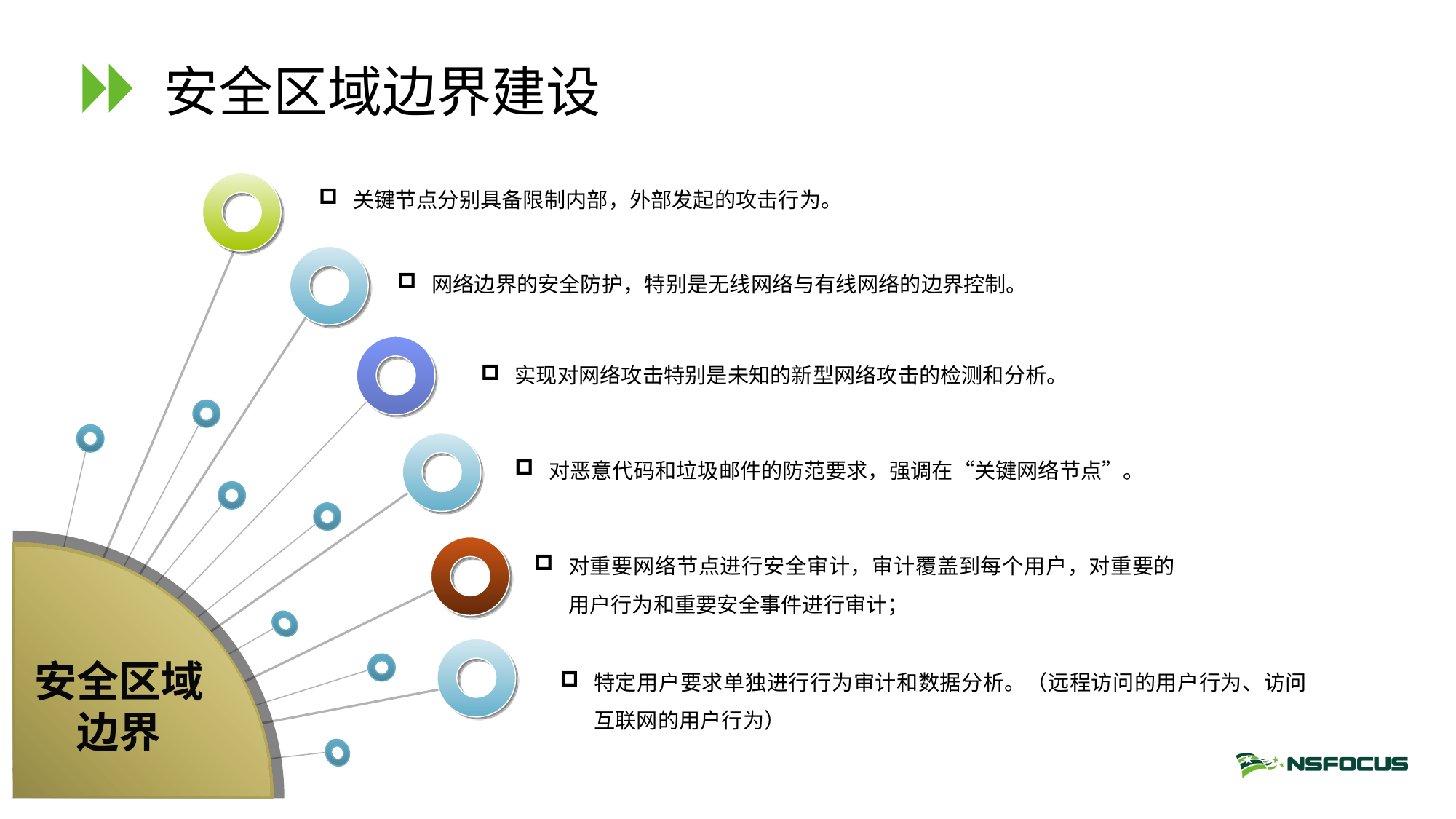

# 安全区域边界建设
关键节点分别具备限制内部，外部发起的攻击行为。

网络边界的安全防护，特别是无线网络与有线网络的边界控制。

实现对网络攻击特别是未知的新型网络攻击的检测和分析。

对恶意代码和垃圾邮件的防范要求，强调在“关键网络节点”。

安全区域边界

对重要网络节点进行安全审计，审计覆盖到每个用户，对重要的用户行为和重要安全事件进行审计；

特定用户要求单独进行行为审计和数据分析。（远程访问的用户行为、访问互联网的用户行为）